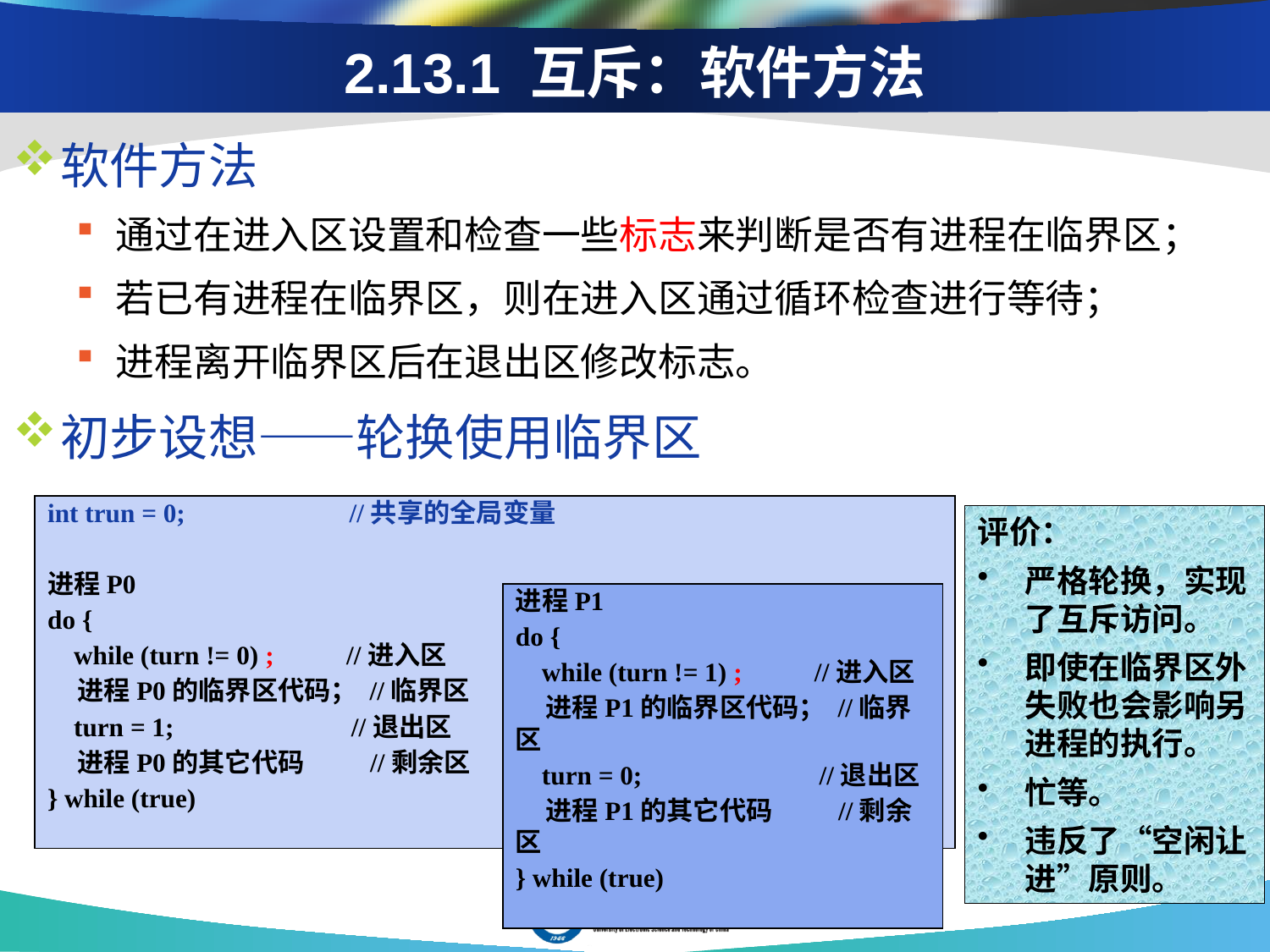

# 2.13.1 互斥：软件方法
软件方法
通过在进入区设置和检查一些标志来判断是否有进程在临界区；
若已有进程在临界区，则在进入区通过循环检查进行等待；
进程离开临界区后在退出区修改标志。
初步设想——轮换使用临界区
int trun = 0;                         //共享的全局变量

进程P0
do {
    while (turn != 0) ;           //进入区
    进程P0的临界区代码； //临界区
    turn = 1;                           //退出区
    进程P0的其它代码          //剩余区
} while (true)

进程P1
do {
    while (turn != 1) ;           //进入区
    进程P1的临界区代码； //临界区
    turn = 0;                           //退出区
    进程P1的其它代码          //剩余区
} while (true)

评价：
严格轮换，实现了互斥访问。
即使在临界区外失败也会影响另进程的执行。
忙等。
违反了“空闲让进”原则。